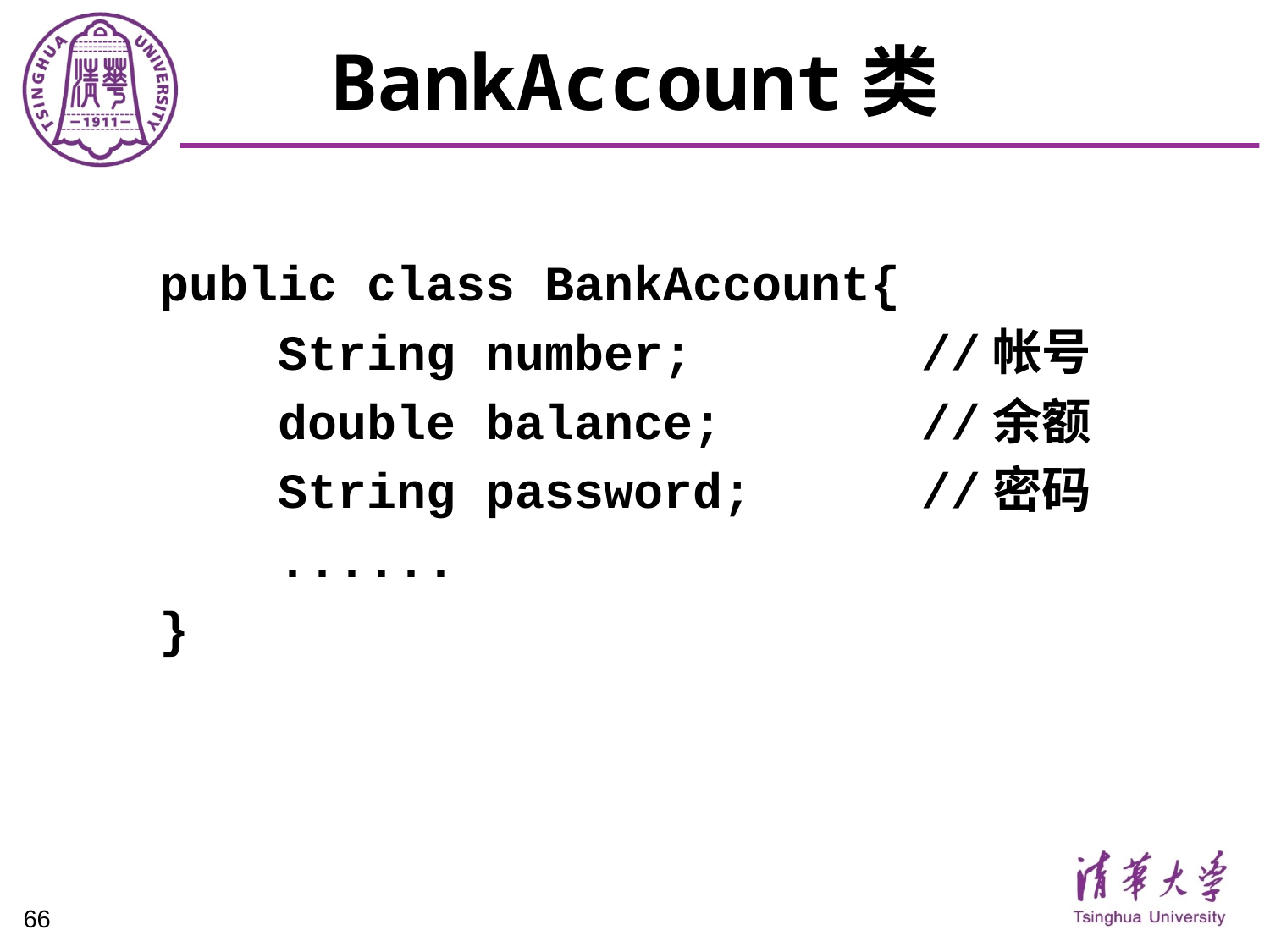

# BankAccount类
public class BankAccount{
    String number;		//帐号
    double balance;		//余额
    String password;		//密码
    ......
}
66